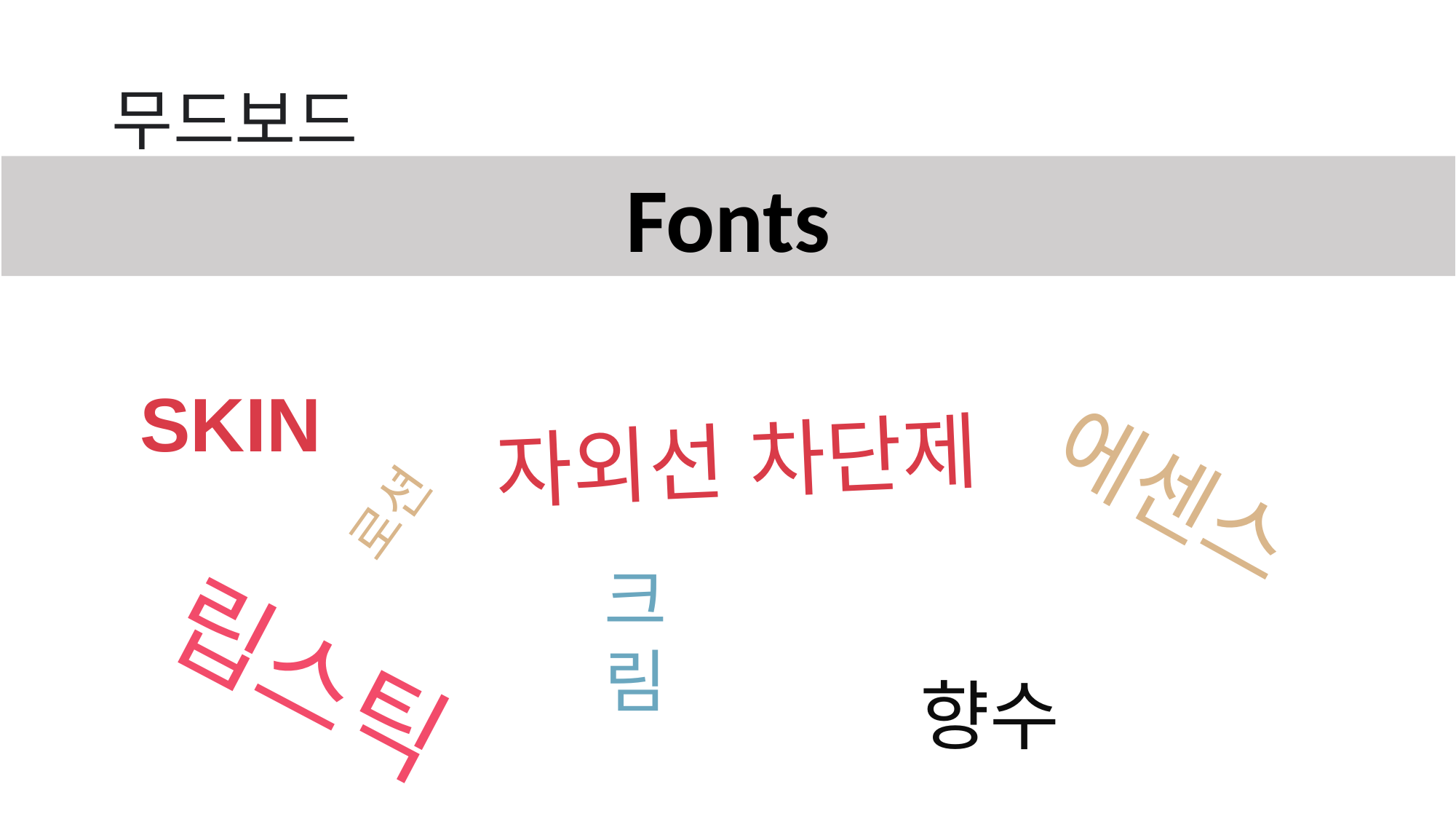

# 무드보드
Fonts

SKIN
자외선 차단제
에센스
로션
크림
립스틱
향수